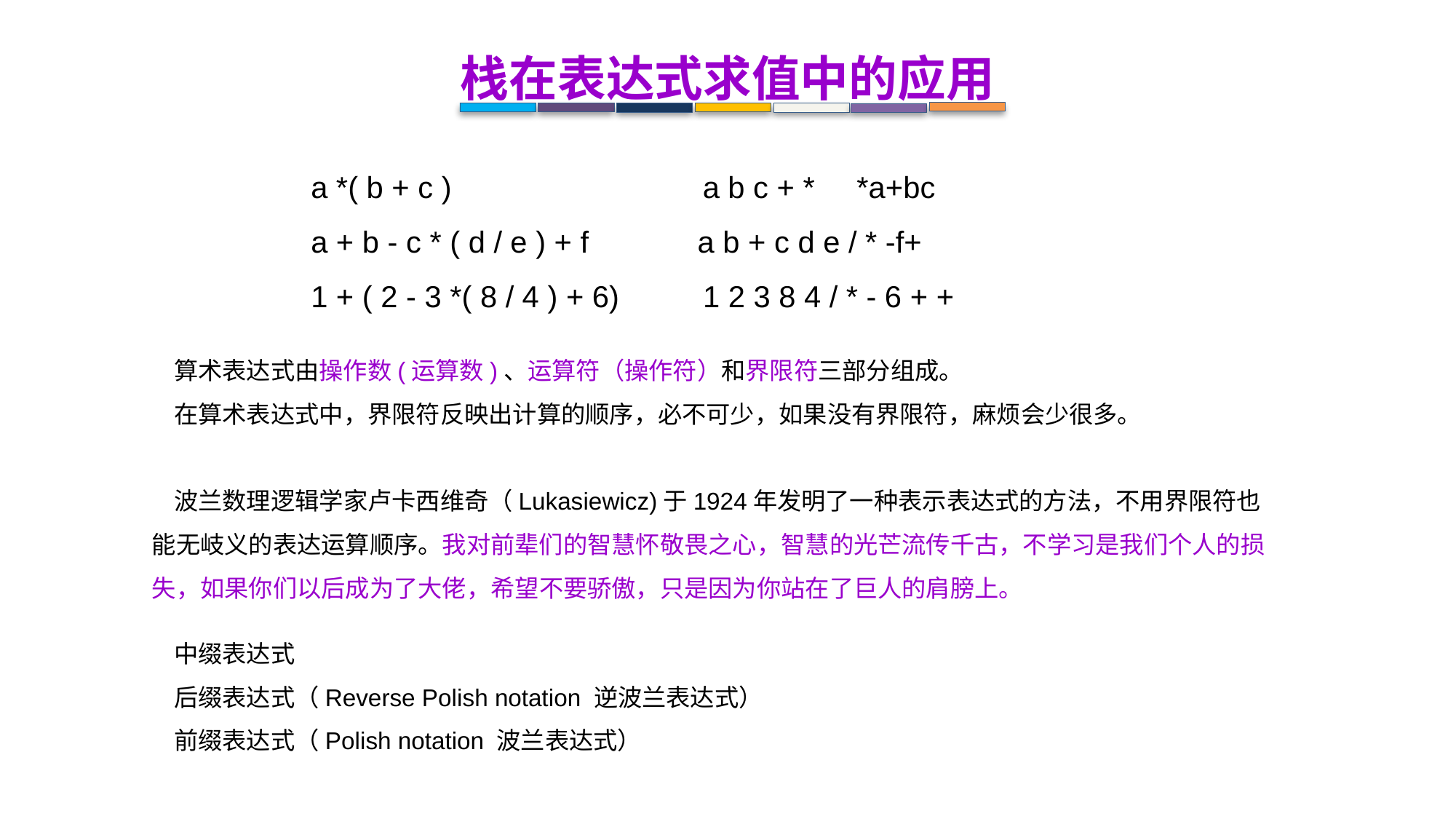

栈在表达式求值中的应用

                   a *( b + c )                              a b c + *     *a+bc
                   a + b - c * ( d / e ) + f             a b + c d e / * -f+
                   1 + ( 2 - 3 *( 8 / 4 ) + 6)          1 2 3 8 4 / * - 6 + +

   算术表达式由操作数(运算数)、运算符（操作符）和界限符三部分组成。
   在算术表达式中，界限符反映出计算的顺序，必不可少，如果没有界限符，麻烦会少很多。

   波兰数理逻辑学家卢卡西维奇（Lukasiewicz)于1924年发明了一种表示表达式的方法，不用界限符也能无岐义的表达运算顺序。我对前辈们的智慧怀敬畏之心，智慧的光芒流传千古，不学习是我们个人的损失，如果你们以后成为了大佬，希望不要骄傲，只是因为你站在了巨人的肩膀上。

   中缀表达式
   后缀表达式（Reverse Polish notation 逆波兰表达式）
   前缀表达式（Polish notation 波兰表达式）